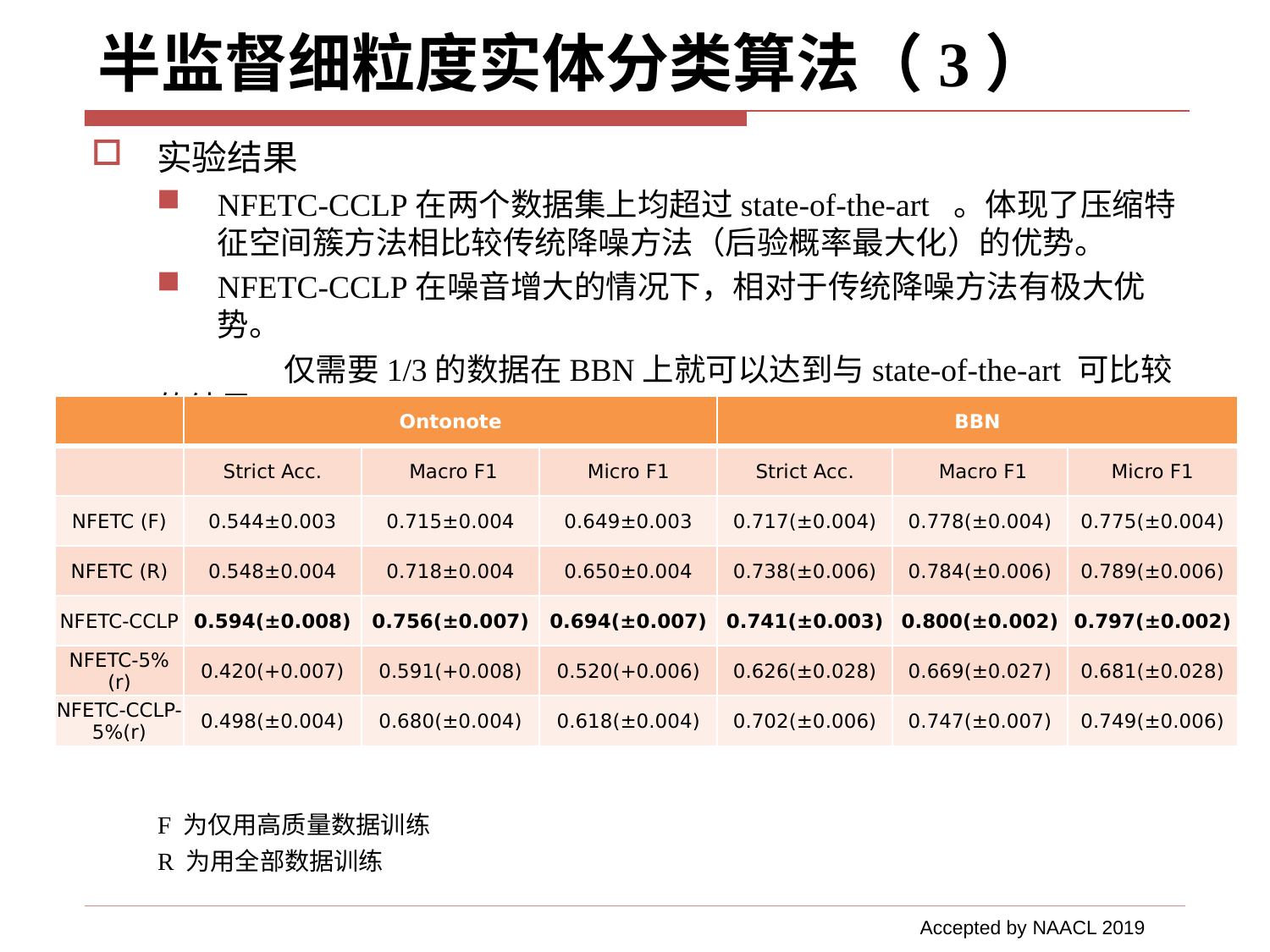

# 半监督细粒度实体分类算法（3）
实验结果
NFETC-CCLP在两个数据集上均超过state-of-the-art  。体现了压缩特征空间簇方法相比较传统降噪方法（后验概率最大化）的优势。
NFETC-CCLP在噪音增大的情况下，相对于传统降噪方法有极大优势。
	仅需要1/3的数据在BBN上就可以达到与state-of-the-art 可比较的结果

|  | Ontonote |  |  | BBN |  |  |
| --- | --- | --- | --- | --- | --- | --- |
|  | Strict Acc. | Macro F1 | Micro F1 | Strict Acc. | Macro F1 | Micro F1 |
| NFETC (F) | 0.544±0.003 | 0.715±0.004 | 0.649±0.003 | 0.717(±0.004) | 0.778(±0.004) | 0.775(±0.004) |
| NFETC (R) | 0.548±0.004 | 0.718±0.004 | 0.650±0.004 | 0.738(±0.006) | 0.784(±0.006) | 0.789(±0.006) |
| NFETC-CCLP | 0.594(±0.008) | 0.756(±0.007) | 0.694(±0.007) | 0.741(±0.003) | 0.800(±0.002) | 0.797(±0.002) |
| NFETC-5% (r) | 0.420(+0.007) | 0.591(+0.008) | 0.520(+0.006) | 0.626(±0.028) | 0.669(±0.027) | 0.681(±0.028) |
| NFETC-CCLP-5%(r) | 0.498(±0.004) | 0.680(±0.004) | 0.618(±0.004) | 0.702(±0.006) | 0.747(±0.007) | 0.749(±0.006) |
F 为仅用高质量数据训练
R 为用全部数据训练

Accepted by NAACL 2019